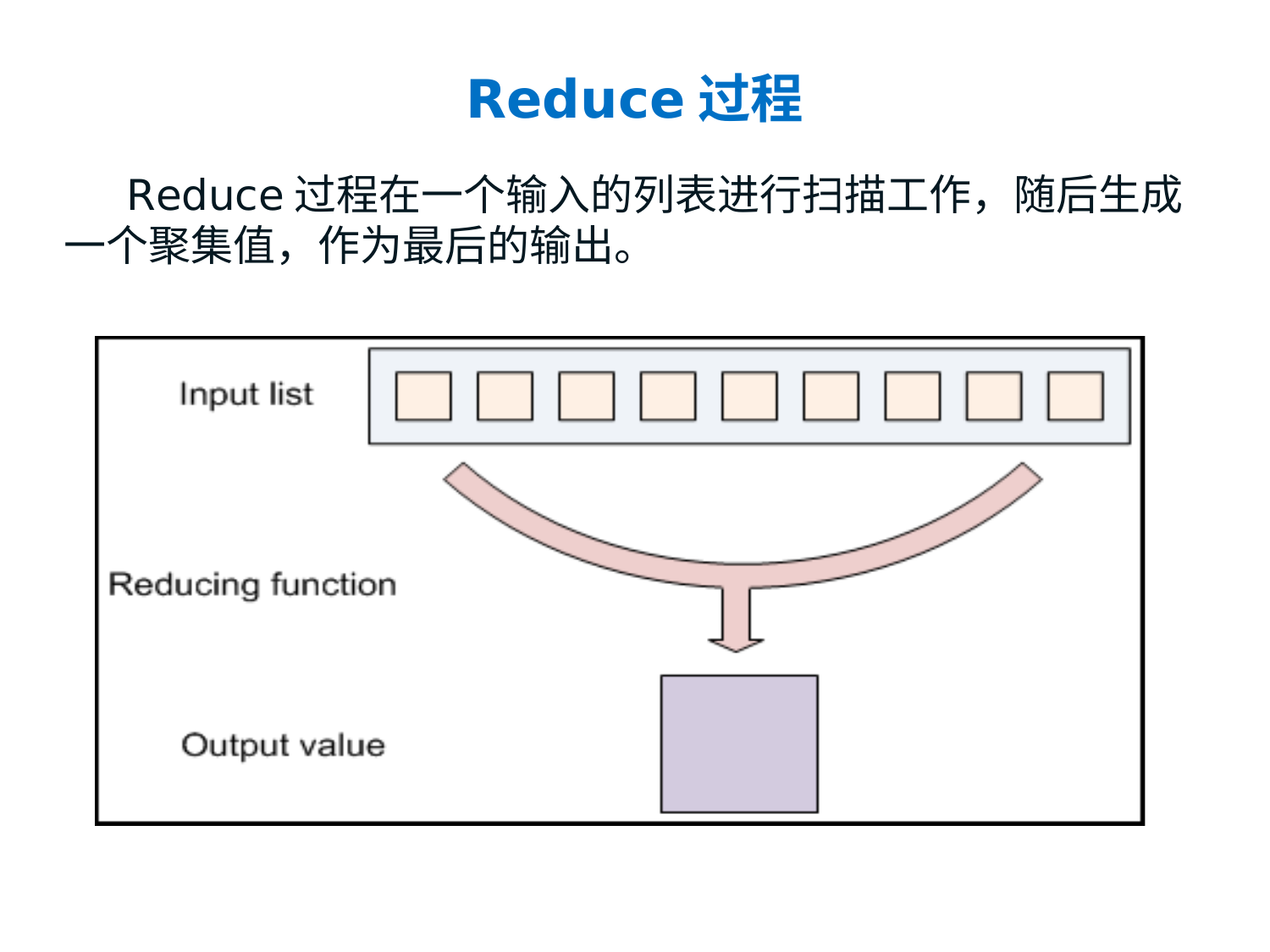

# Reduce过程
     Reduce过程在一个输入的列表进行扫描工作，随后生成一个聚集值，作为最后的输出。